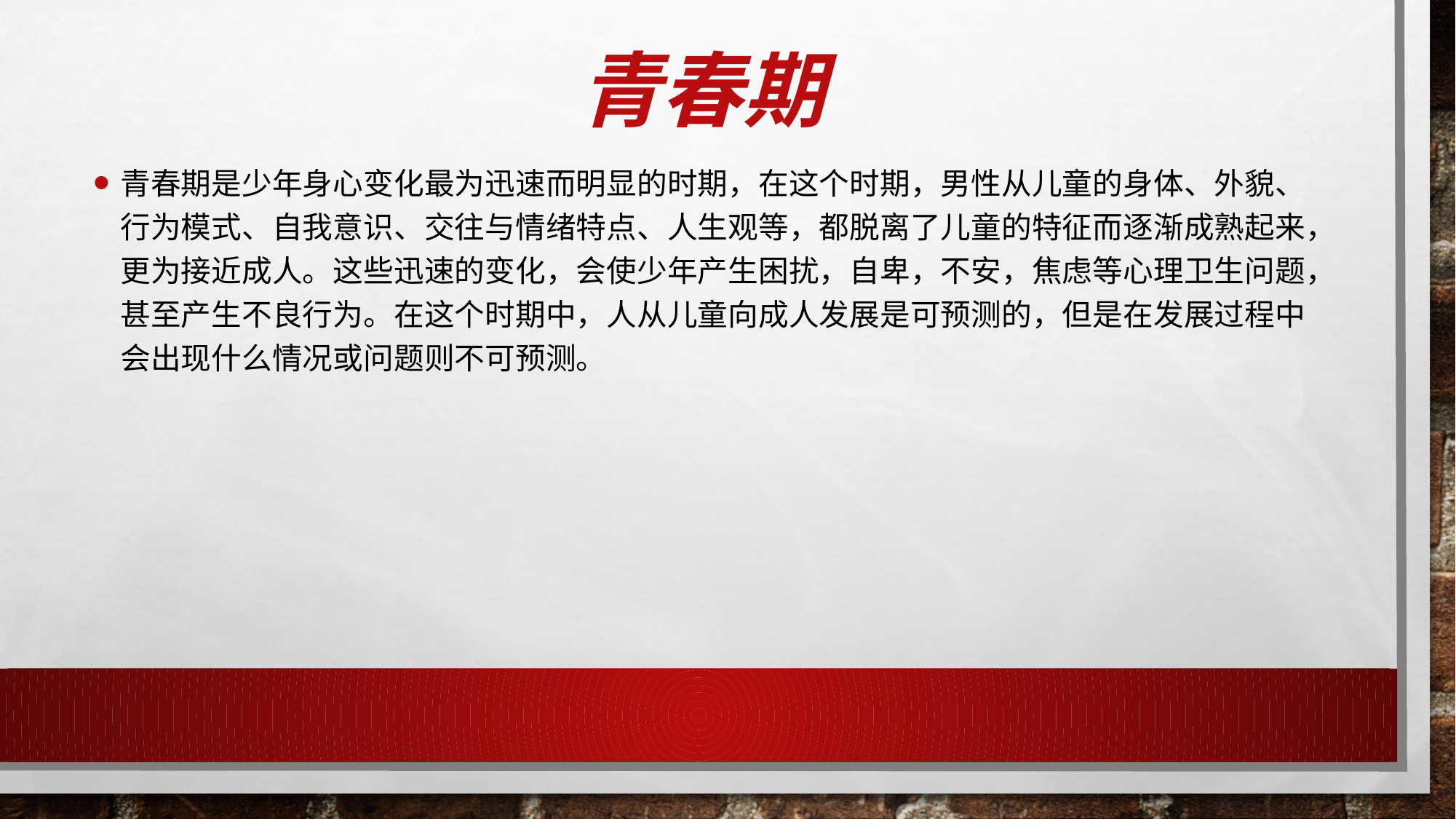

# 青春期
青春期是少年身心变化最为迅速而明显的时期，在这个时期，男性从儿童的身体、外貌、行为模式、自我意识、交往与情绪特点、人生观等，都脱离了儿童的特征而逐渐成熟起来，更为接近成人。这些迅速的变化，会使少年产生困扰，自卑，不安，焦虑等心理卫生问题，甚至产生不良行为。在这个时期中，人从儿童向成人发展是可预测的，但是在发展过程中会出现什么情况或问题则不可预测。